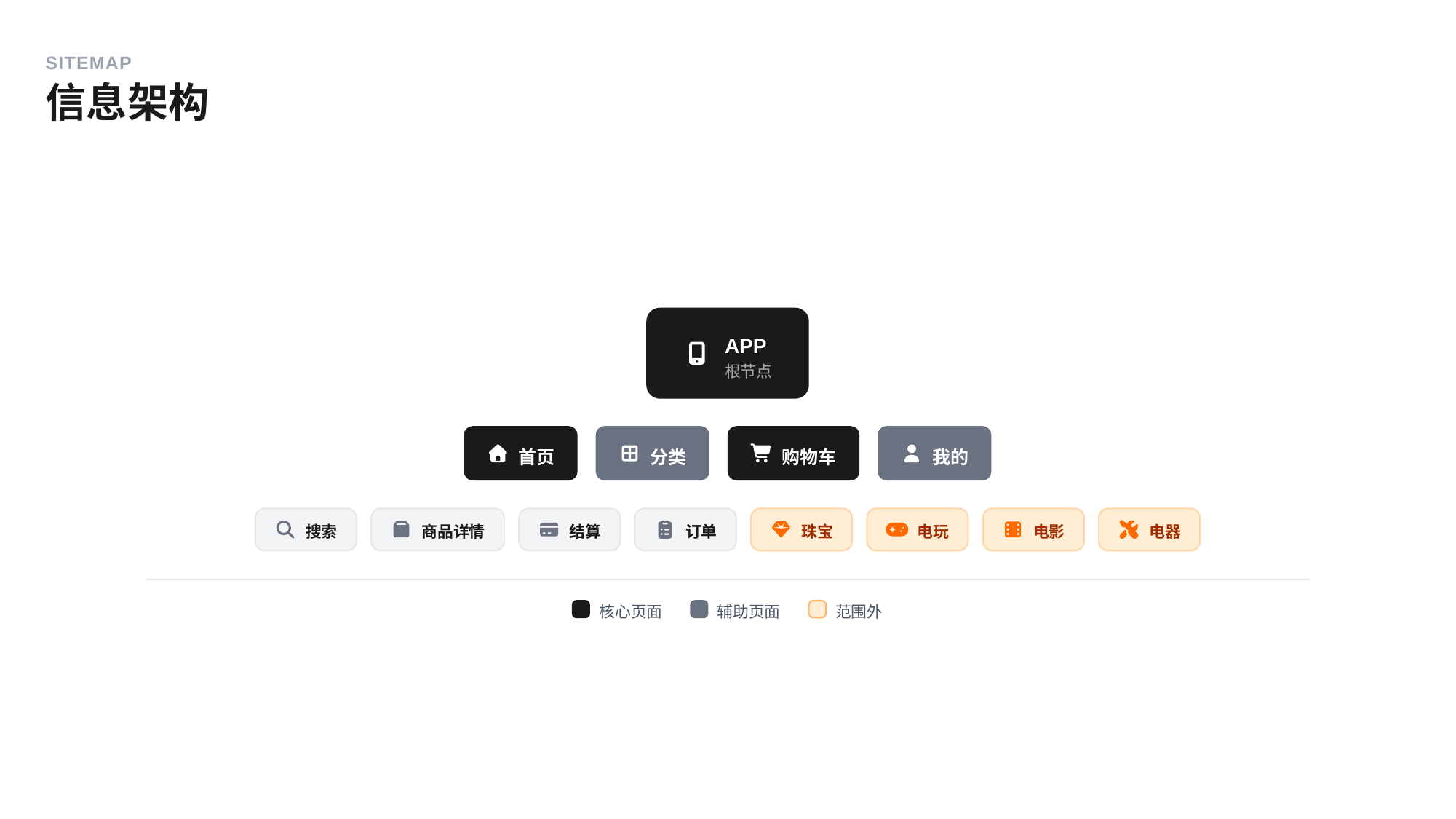

SITEMAP
信息架构

APP

根节点

首页
分类
购物车
我的

搜索
商品详情
结算
订单
珠宝
电玩
电影
电器

核心页面
辅助页面
范围外